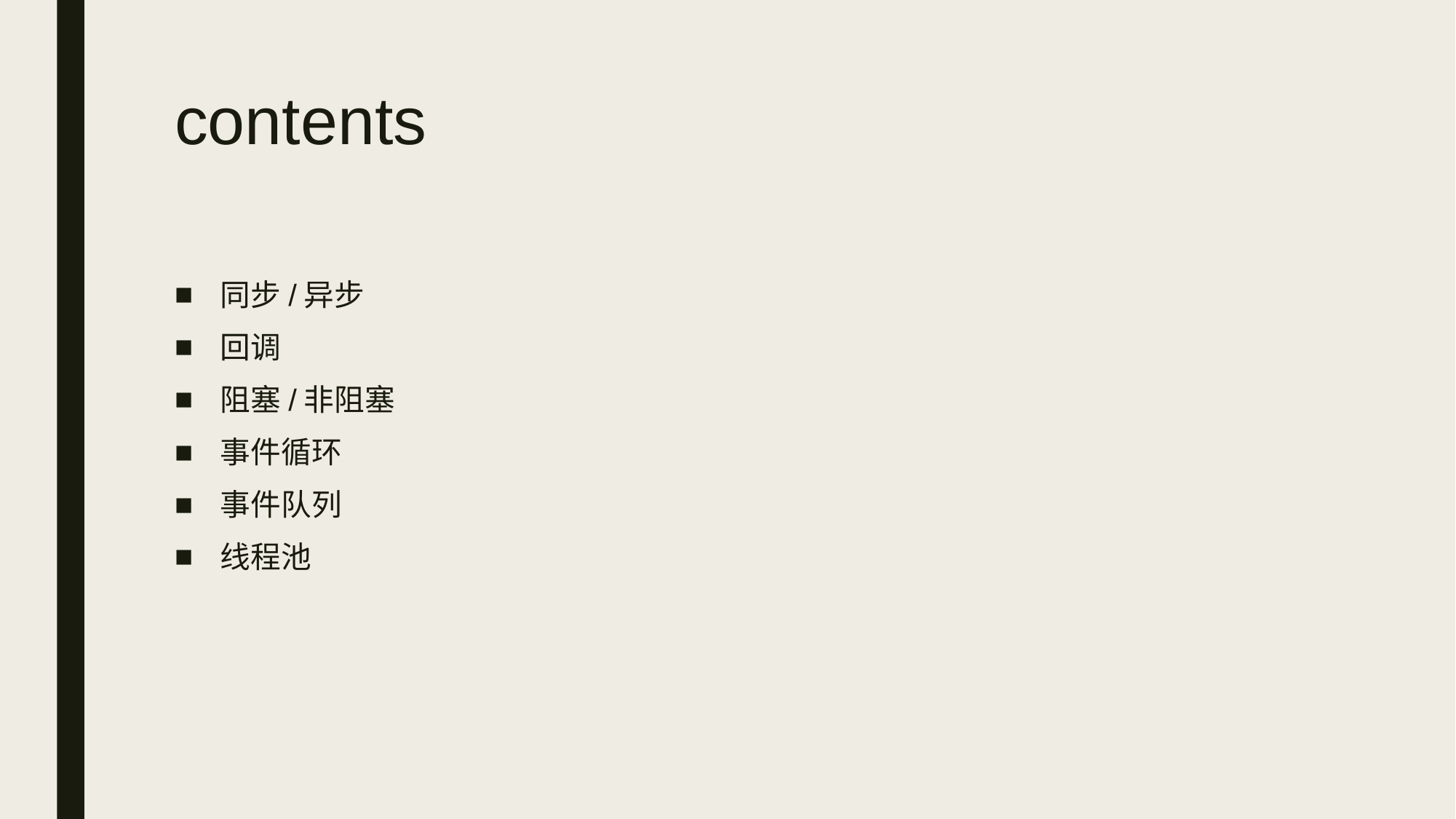

# contents
同步/异步
回调
阻塞/非阻塞
事件循环
事件队列
线程池